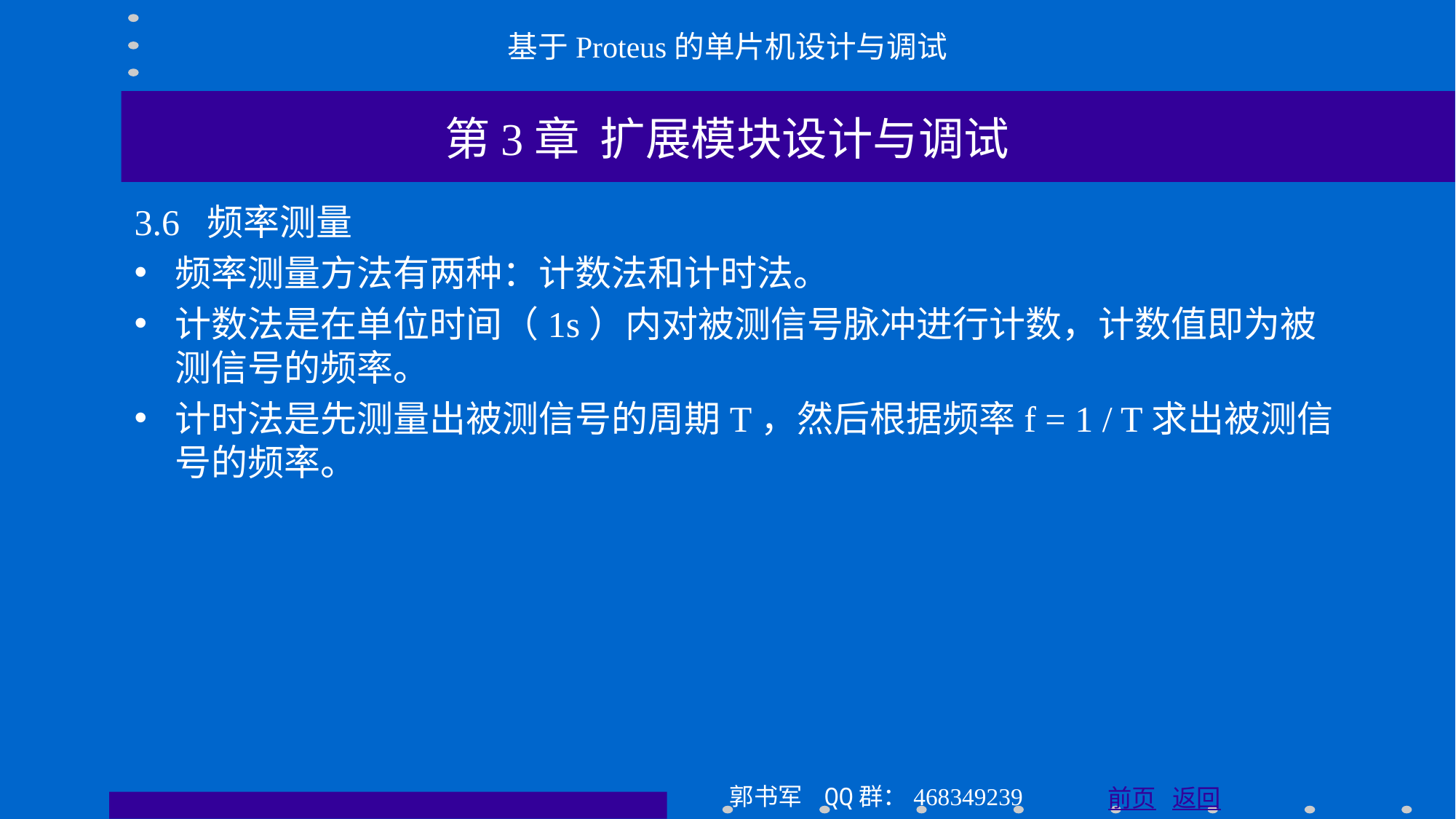

基于Proteus的单片机设计与调试
第3章  扩展模块设计与调试
3.6  频率测量
频率测量方法有两种：计数法和计时法。
计数法是在单位时间（1s）内对被测信号脉冲进行计数，计数值即为被测信号的频率。
计时法是先测量出被测信号的周期T，然后根据频率f = 1 / T求出被测信号的频率。

郭书军   QQ群：468349239
前页   返回